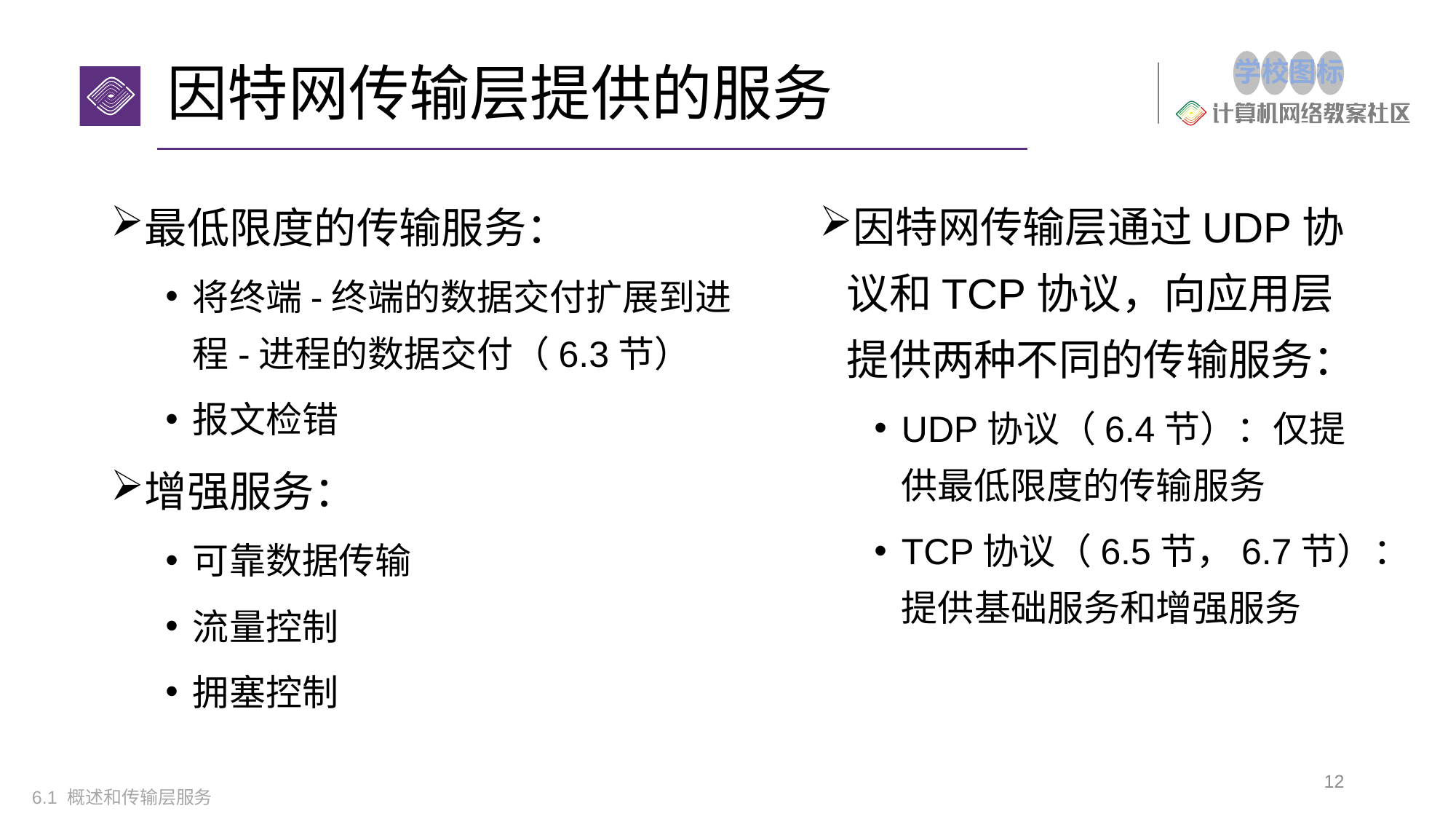

# 因特网传输层提供的服务
因特网传输层通过UDP协议和TCP协议，向应用层提供两种不同的传输服务：
UDP协议（6.4节）：仅提供最低限度的传输服务
TCP协议（6.5节，6.7节）：提供基础服务和增强服务
最低限度的传输服务：
将终端-终端的数据交付扩展到进程-进程的数据交付（6.3节）
报文检错
增强服务：
可靠数据传输
流量控制
拥塞控制

12
6.1 概述和传输层服务